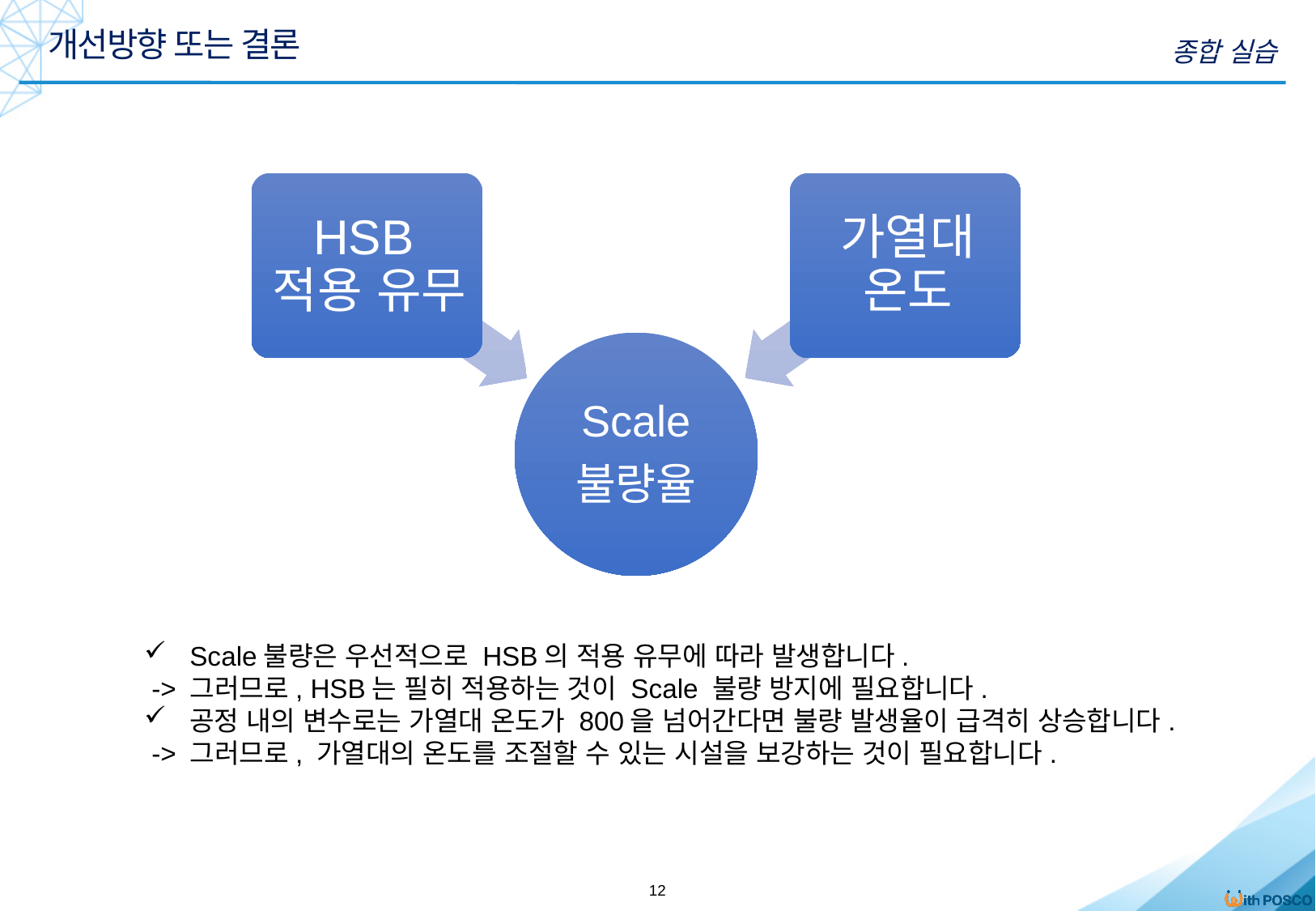

개선방향 또는 결론
종합 실습
Scale
불량율
HSB적용 유무
가열대 온도
Scale불량은 우선적으로 HSB의 적용 유무에 따라 발생합니다.
 -> 그러므로, HSB는 필히 적용하는 것이 Scale 불량 방지에 필요합니다.
공정 내의 변수로는 가열대 온도가 800을 넘어간다면 불량 발생율이 급격히 상승합니다.
 -> 그러므로, 가열대의 온도를 조절할 수 있는 시설을 보강하는 것이 필요합니다.